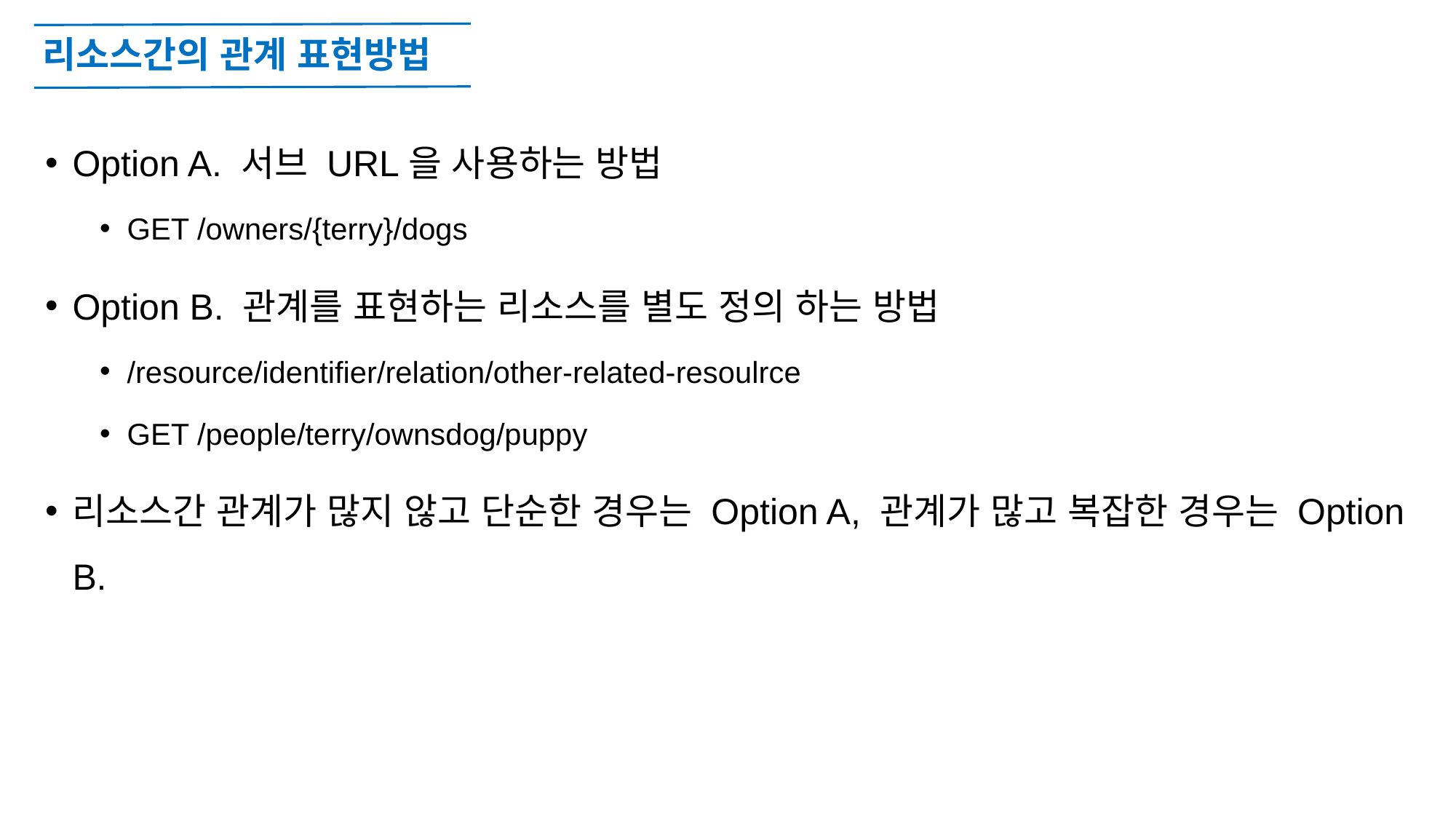

# 리소스간의 관계 표현방법
Option A. 서브 URL을 사용하는 방법
GET /owners/{terry}/dogs
Option B. 관계를 표현하는 리소스를 별도 정의 하는 방법
/resource/identifier/relation/other-related-resoulrce
GET /people/terry/ownsdog/puppy
리소스간 관계가 많지 않고 단순한 경우는 Option A, 관계가 많고 복잡한 경우는 Option B.